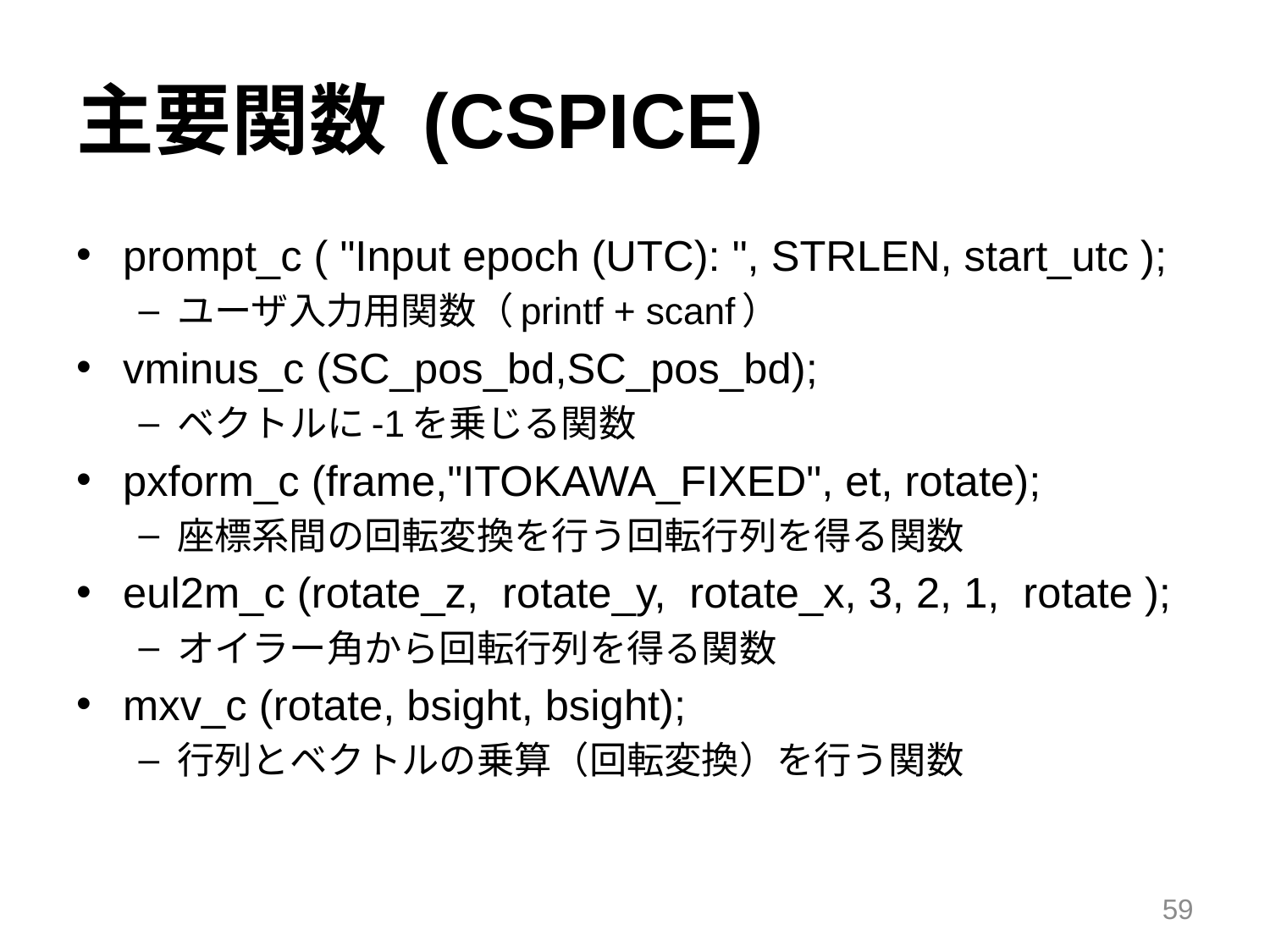

# 主要関数 (CSPICE)
prompt_c ( "Input epoch (UTC): ", STRLEN, start_utc );
ユーザ入力用関数（printf + scanf）
vminus_c (SC_pos_bd,SC_pos_bd);
ベクトルに-1を乗じる関数
pxform_c (frame,"ITOKAWA_FIXED", et, rotate);
座標系間の回転変換を行う回転行列を得る関数
eul2m_c (rotate_z,  rotate_y,  rotate_x, 3, 2, 1,  rotate );
オイラー角から回転行列を得る関数
mxv_c (rotate, bsight, bsight);
行列とベクトルの乗算（回転変換）を行う関数
59